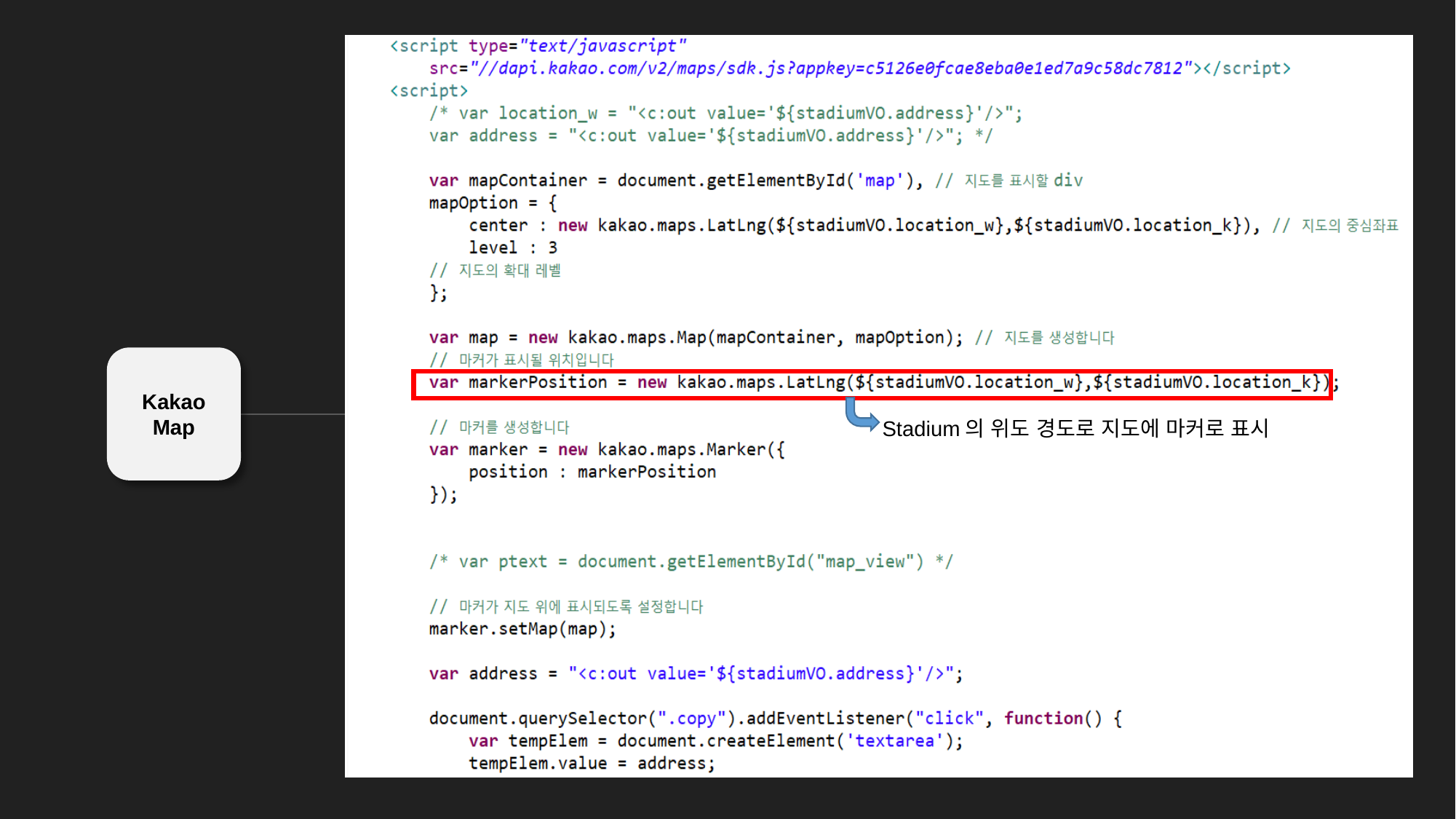

Kakao
Map

Stadium의 위도 경도로 지도에 마커로 표시